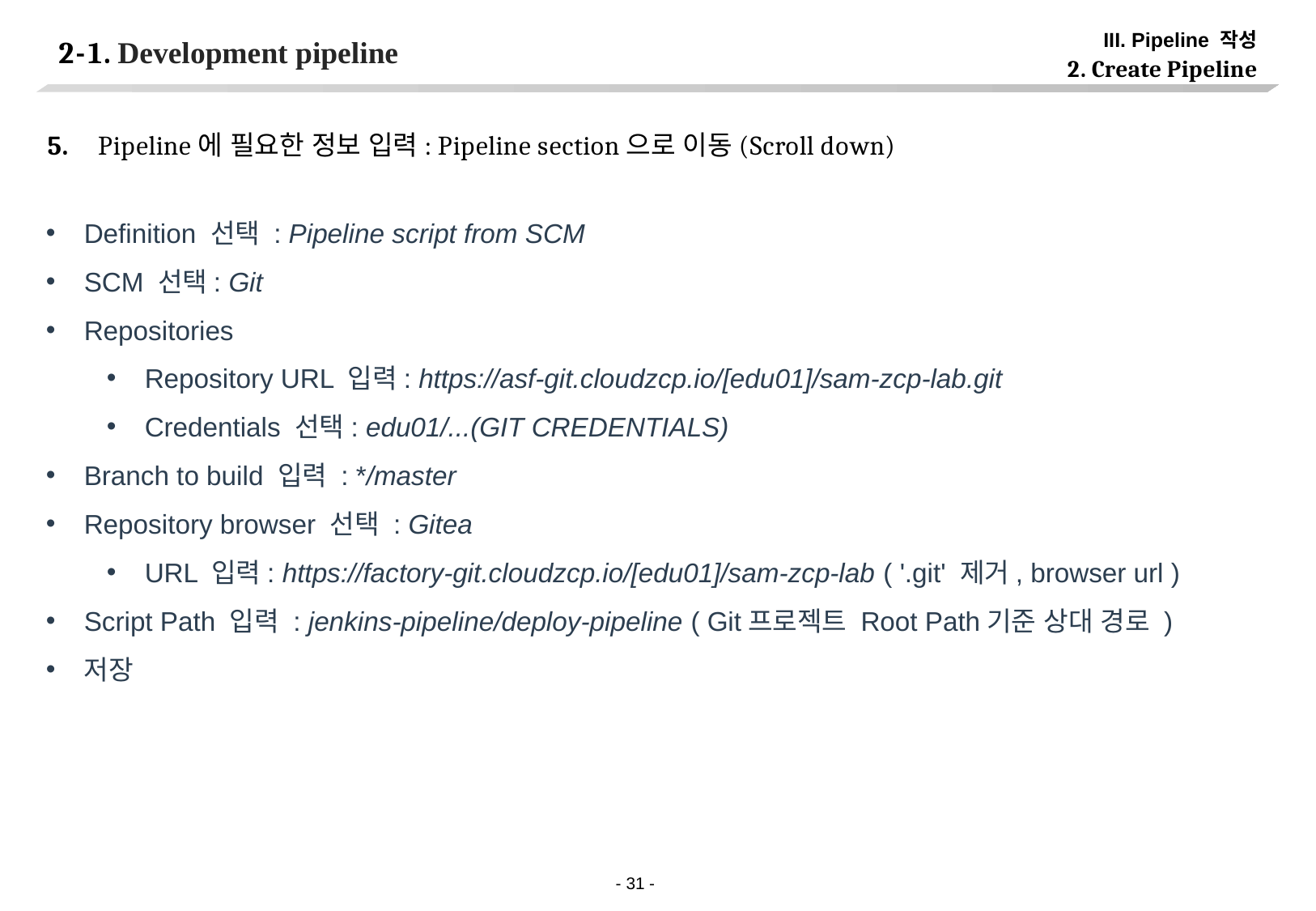

III. Pipeline 작성
# 2-1. Development pipeline
2. Create Pipeline
5.     Pipeline에 필요한 정보 입력: Pipeline section으로 이동(Scroll down)
Definition 선택 : Pipeline script from SCM
SCM 선택: Git
Repositories
Repository URL 입력: https://asf-git.cloudzcp.io/[edu01]/sam-zcp-lab.git
Credentials 선택: edu01/...(GIT CREDENTIALS)
Branch to build 입력 : */master
Repository browser 선택 : Gitea
URL 입력: https://factory-git.cloudzcp.io/[edu01]/sam-zcp-lab ( '.git' 제거, browser url )
Script Path 입력 : jenkins-pipeline/deploy-pipeline ( Git프로젝트 Root Path기준 상대 경로 )
저장